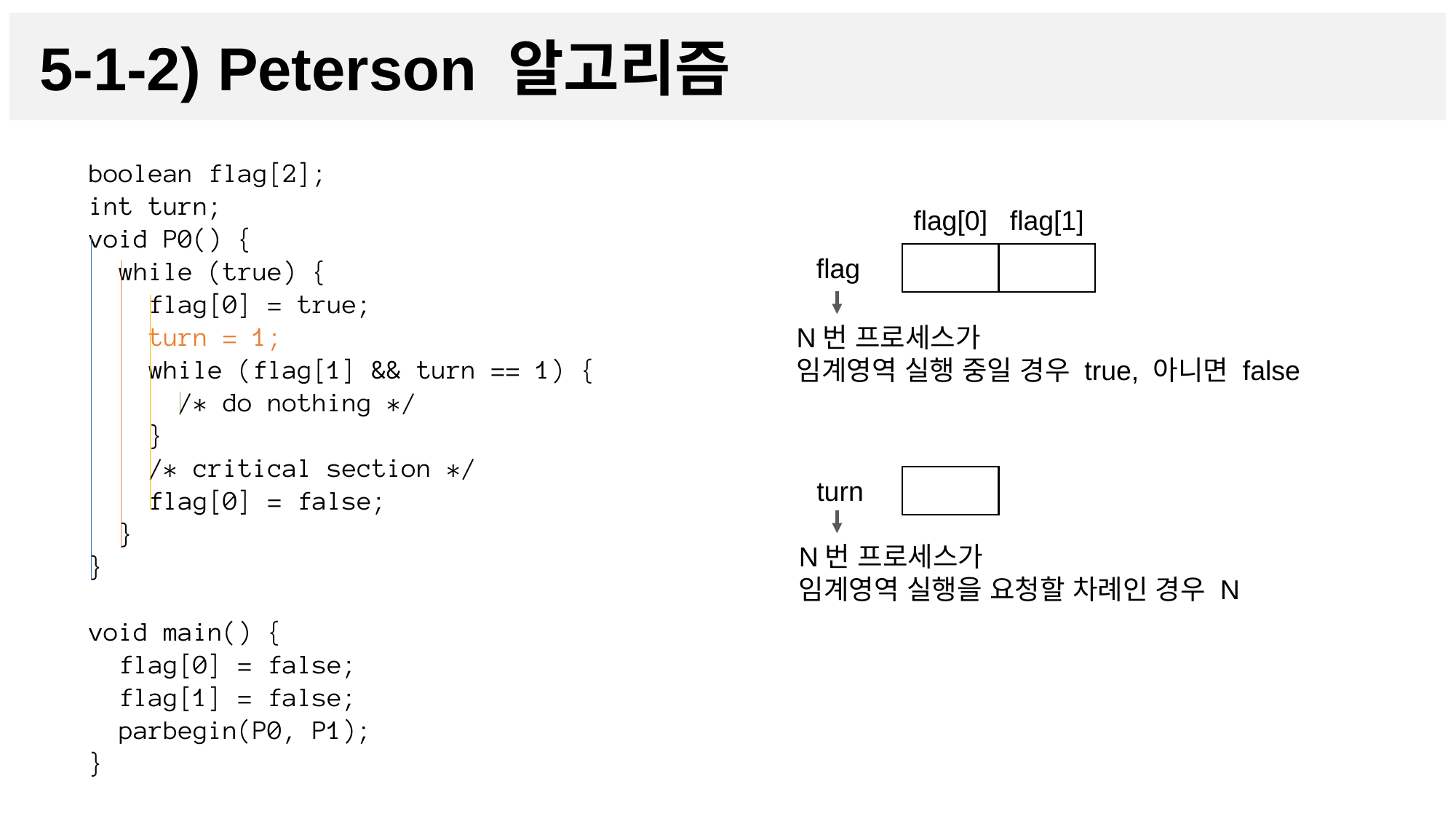

5-1-2) Peterson 알고리즘
boolean flag[2];
int turn;
void P0() {
  while (true) {
    flag[0] = true;
    turn = 1;
    while (flag[1] && turn == 1) {
      /* do nothing */
    }
    /* critical section */
    flag[0] = false;
  }
}

void main() {
  flag[0] = false;
  flag[1] = false;
  parbegin(P0, P1);
}
flag[0]
flag[1]

flag
N번 프로세스가
임계영역 실행 중일 경우 true, 아니면 false

turn
N번 프로세스가
임계영역 실행을 요청할 차례인 경우 N